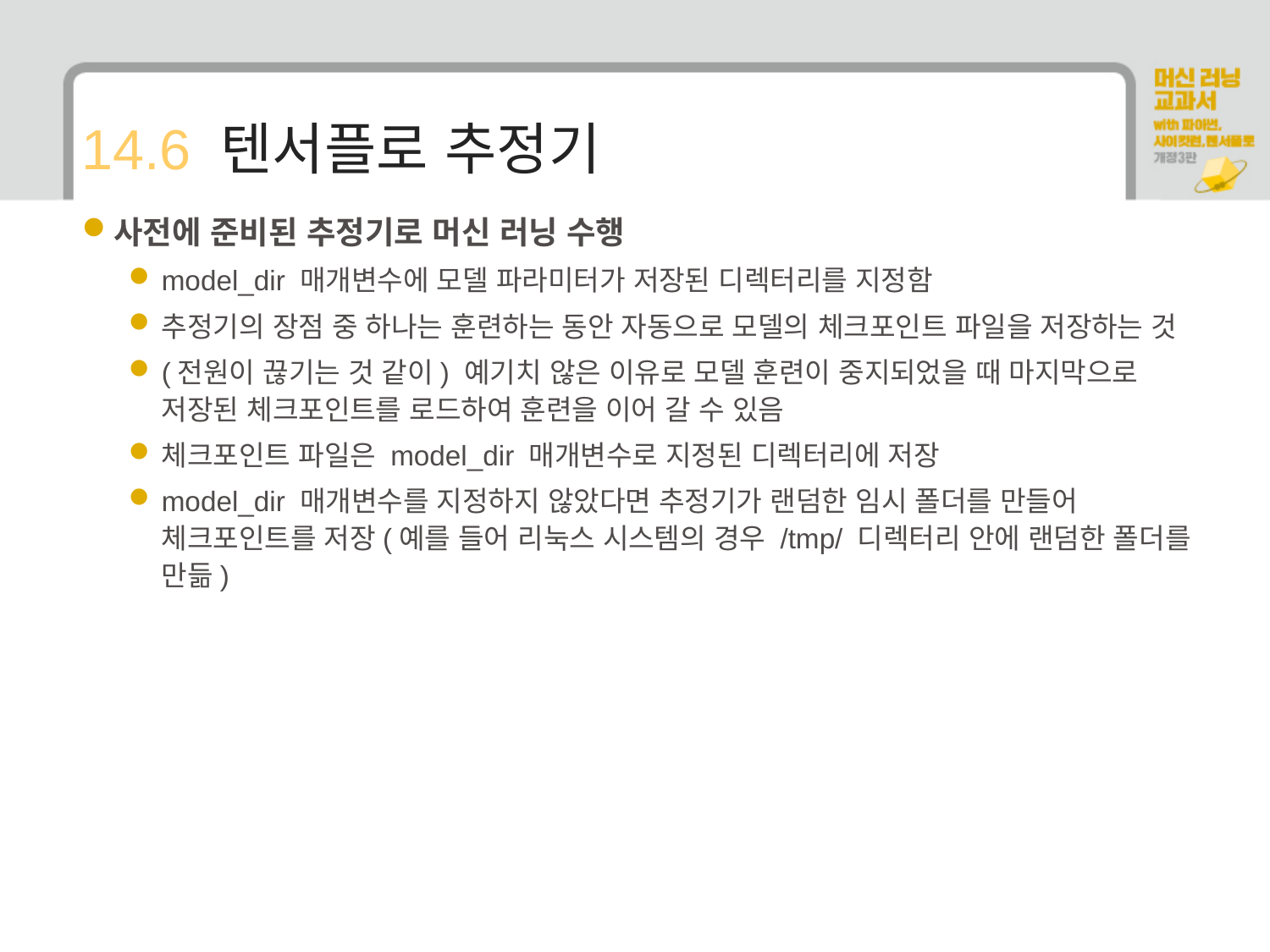

# 14.6 텐서플로 추정기
사전에 준비된 추정기로 머신 러닝 수행
model_dir 매개변수에 모델 파라미터가 저장된 디렉터리를 지정함
추정기의 장점 중 하나는 훈련하는 동안 자동으로 모델의 체크포인트 파일을 저장하는 것
(전원이 끊기는 것 같이) 예기치 않은 이유로 모델 훈련이 중지되었을 때 마지막으로 저장된 체크포인트를 로드하여 훈련을 이어 갈 수 있음
체크포인트 파일은 model_dir 매개변수로 지정된 디렉터리에 저장
model_dir 매개변수를 지정하지 않았다면 추정기가 랜덤한 임시 폴더를 만들어 체크포인트를 저장(예를 들어 리눅스 시스템의 경우 /tmp/ 디렉터리 안에 랜덤한 폴더를 만듦)